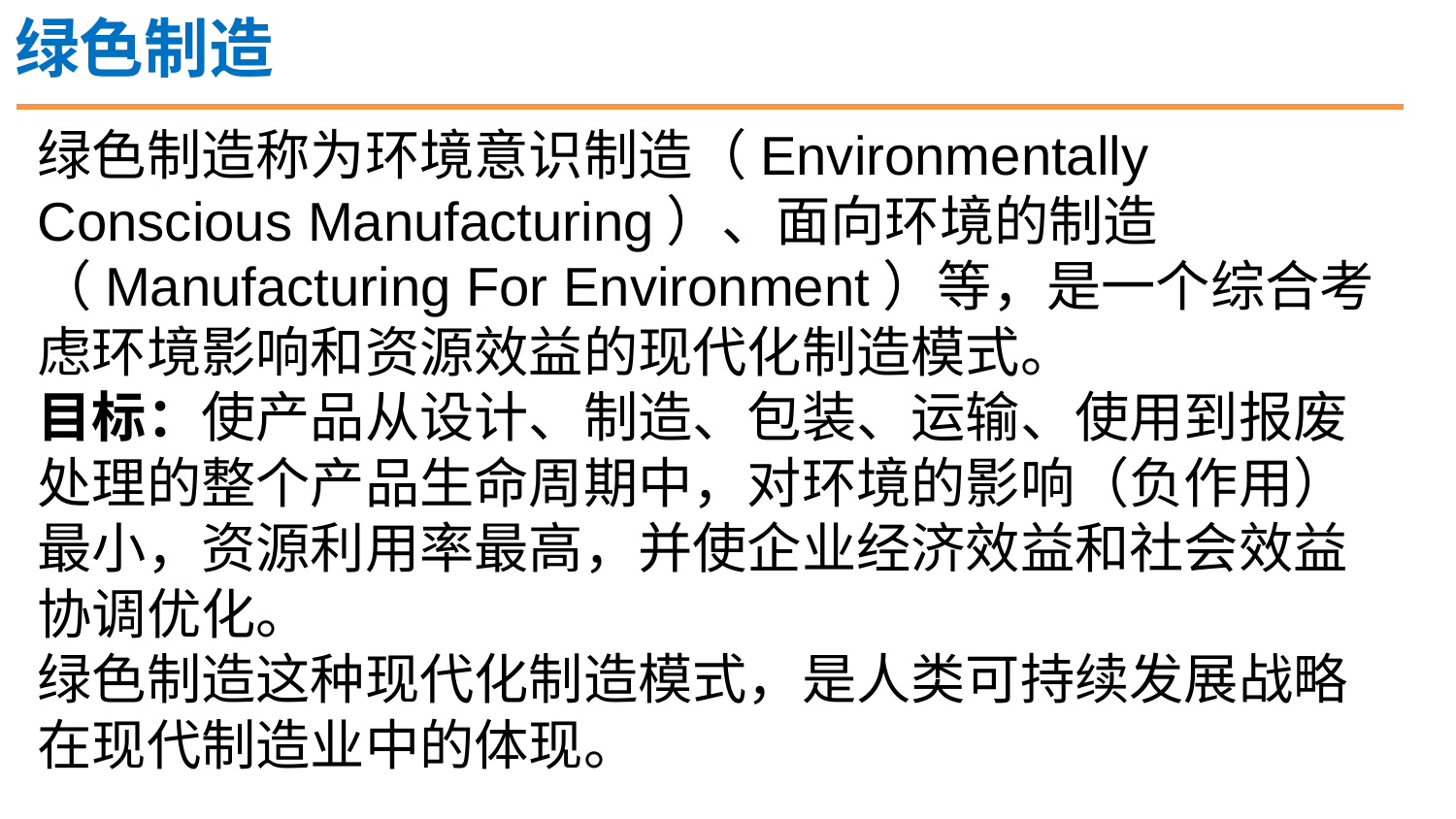

绿色制造
绿色制造称为环境意识制造（Environmentally Conscious Manufacturing）、面向环境的制造（Manufacturing For Environment）等，是一个综合考虑环境影响和资源效益的现代化制造模式。
目标：使产品从设计、制造、包装、运输、使用到报废处理的整个产品生命周期中，对环境的影响（负作用）最小，资源利用率最高，并使企业经济效益和社会效益协调优化。
绿色制造这种现代化制造模式，是人类可持续发展战略在现代制造业中的体现。